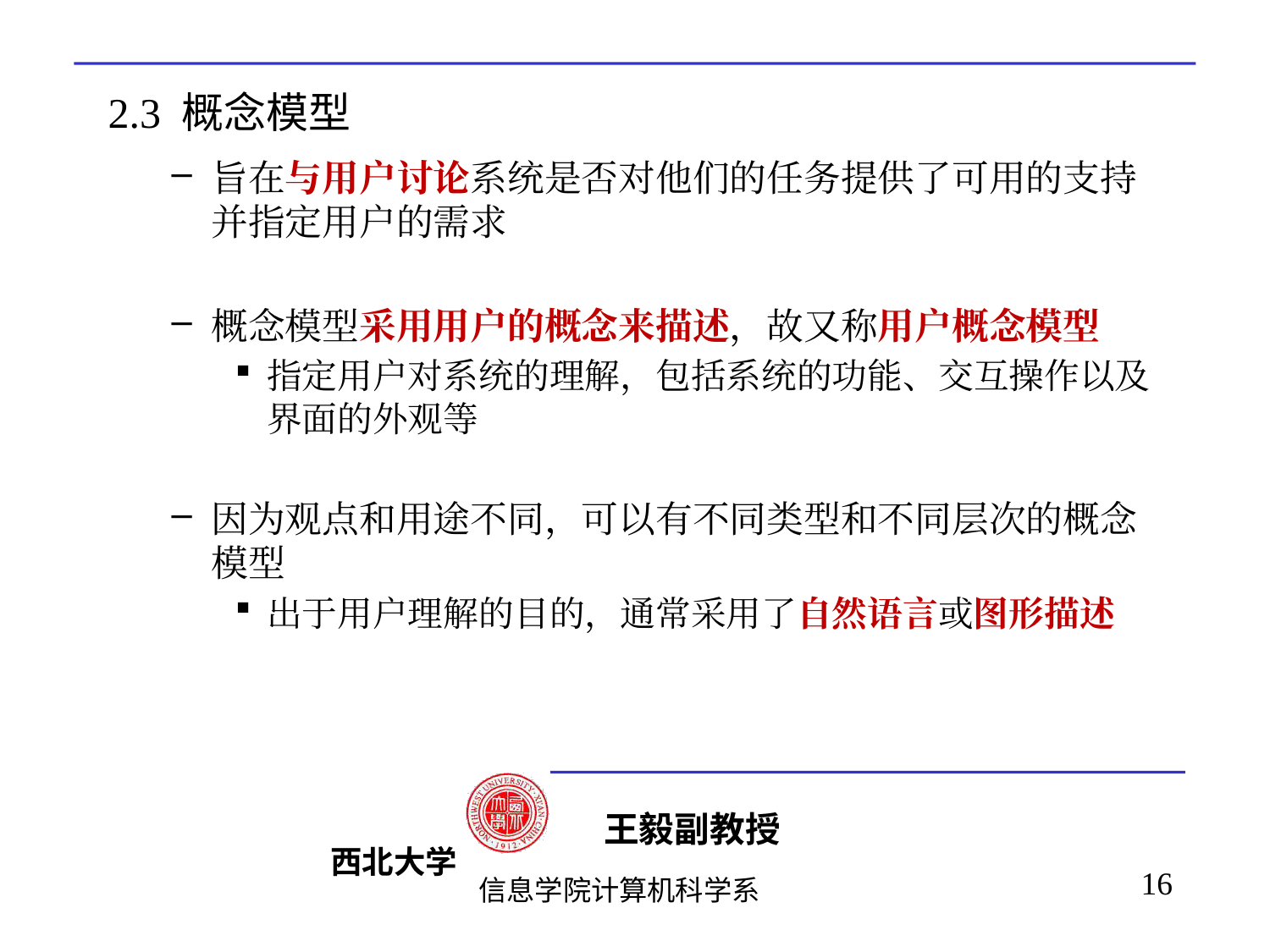

# 2.3 概念模型
旨在与用户讨论系统是否对他们的任务提供了可用的支持并指定用户的需求

概念模型采用用户的概念来描述，故又称用户概念模型
指定用户对系统的理解，包括系统的功能、交互操作以及界面的外观等

因为观点和用途不同，可以有不同类型和不同层次的概念模型
出于用户理解的目的，通常采用了自然语言或图形描述
16